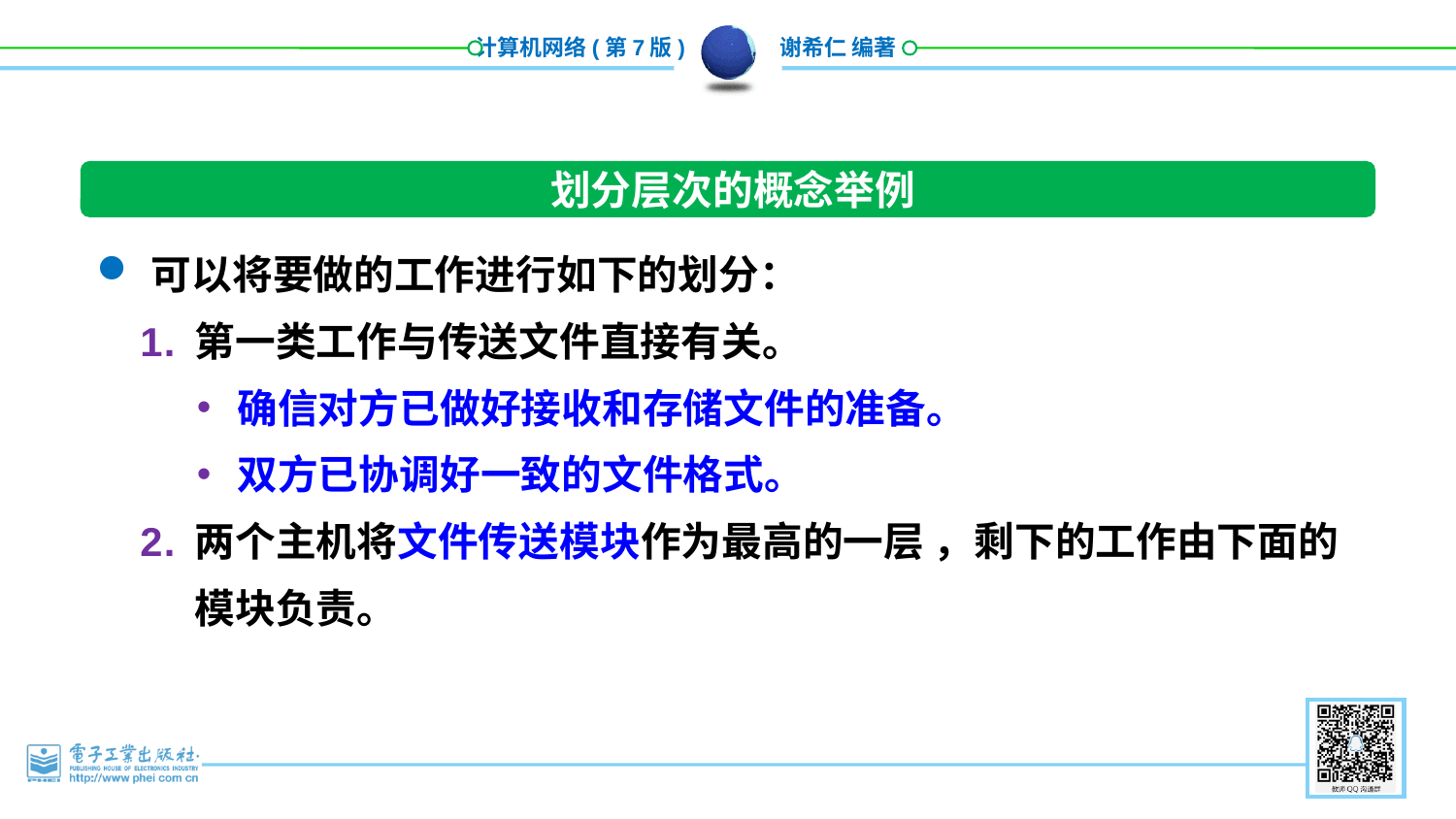

划分层次的概念举例

可以将要做的工作进行如下的划分：
第一类工作与传送文件直接有关。
确信对方已做好接收和存储文件的准备。
双方已协调好一致的文件格式。
两个主机将文件传送模块作为最高的一层 ，剩下的工作由下面的模块负责。